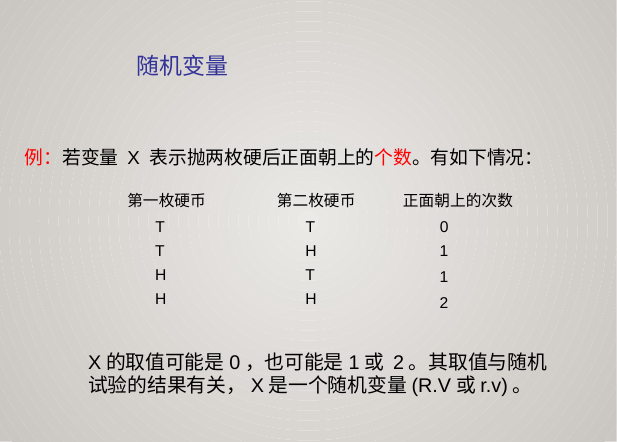

随机变量
例：若变量 X 表示抛两枚硬后正面朝上的个数。有如下情况：
第一枚硬币
第二枚硬币
正面朝上的次数
T
T
H
H
T
H
T
H
0
1
1
2
X的取值可能是0，也可能是1或 2。其取值与随机
试验的结果有关，X是一个随机变量(R.V或r.v)。